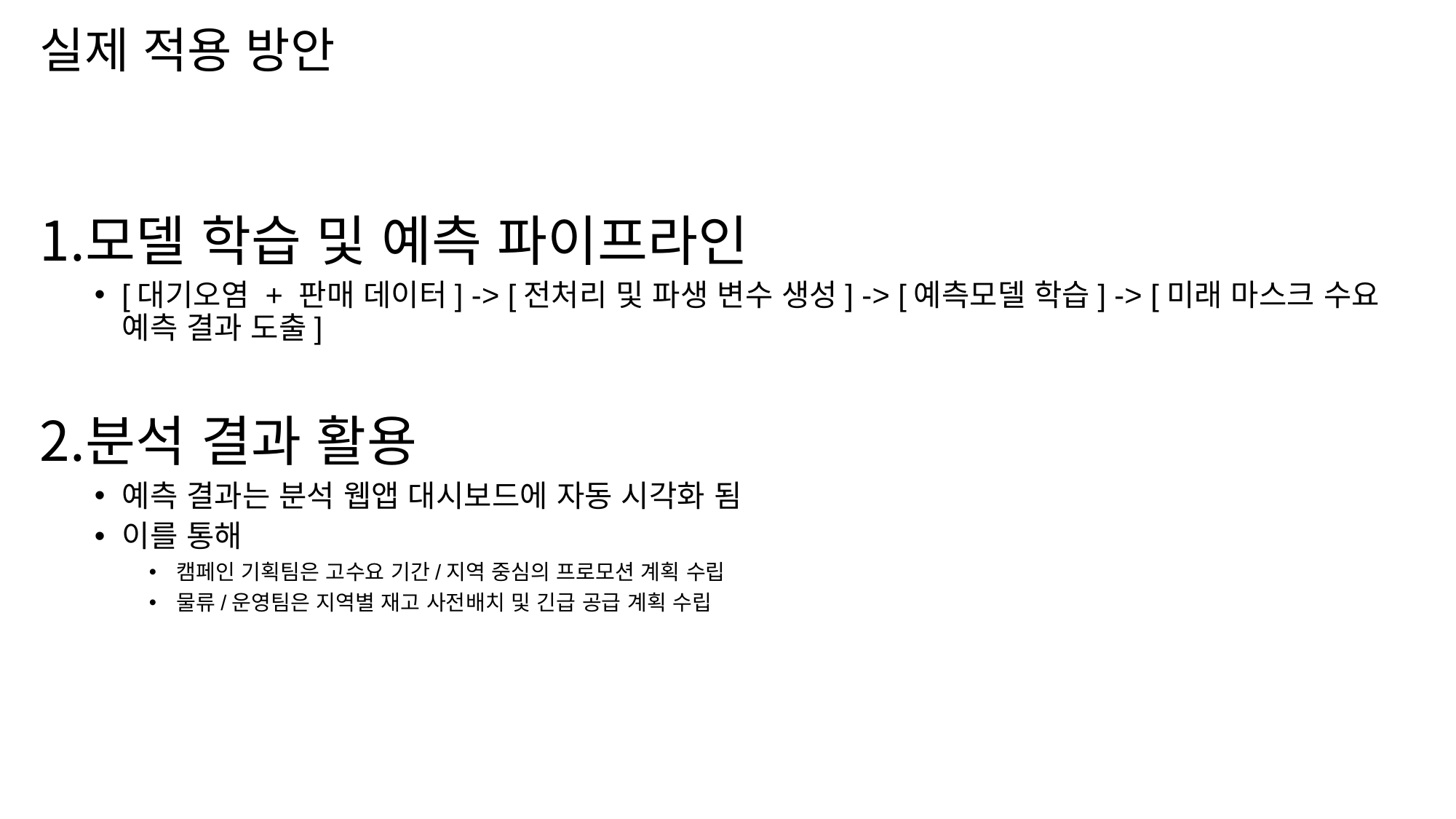

실제 적용 방안
모델 학습 및 예측 파이프라인
[대기오염 + 판매 데이터] -> [전처리 및 파생 변수 생성] -> [예측모델 학습] -> [미래 마스크 수요 예측 결과 도출]

분석 결과 활용
예측 결과는 분석 웹앱 대시보드에 자동 시각화 됨
이를 통해
캠페인 기획팀은 고수요 기간/지역 중심의 프로모션 계획 수립
물류/운영팀은 지역별 재고 사전배치 및 긴급 공급 계획 수립